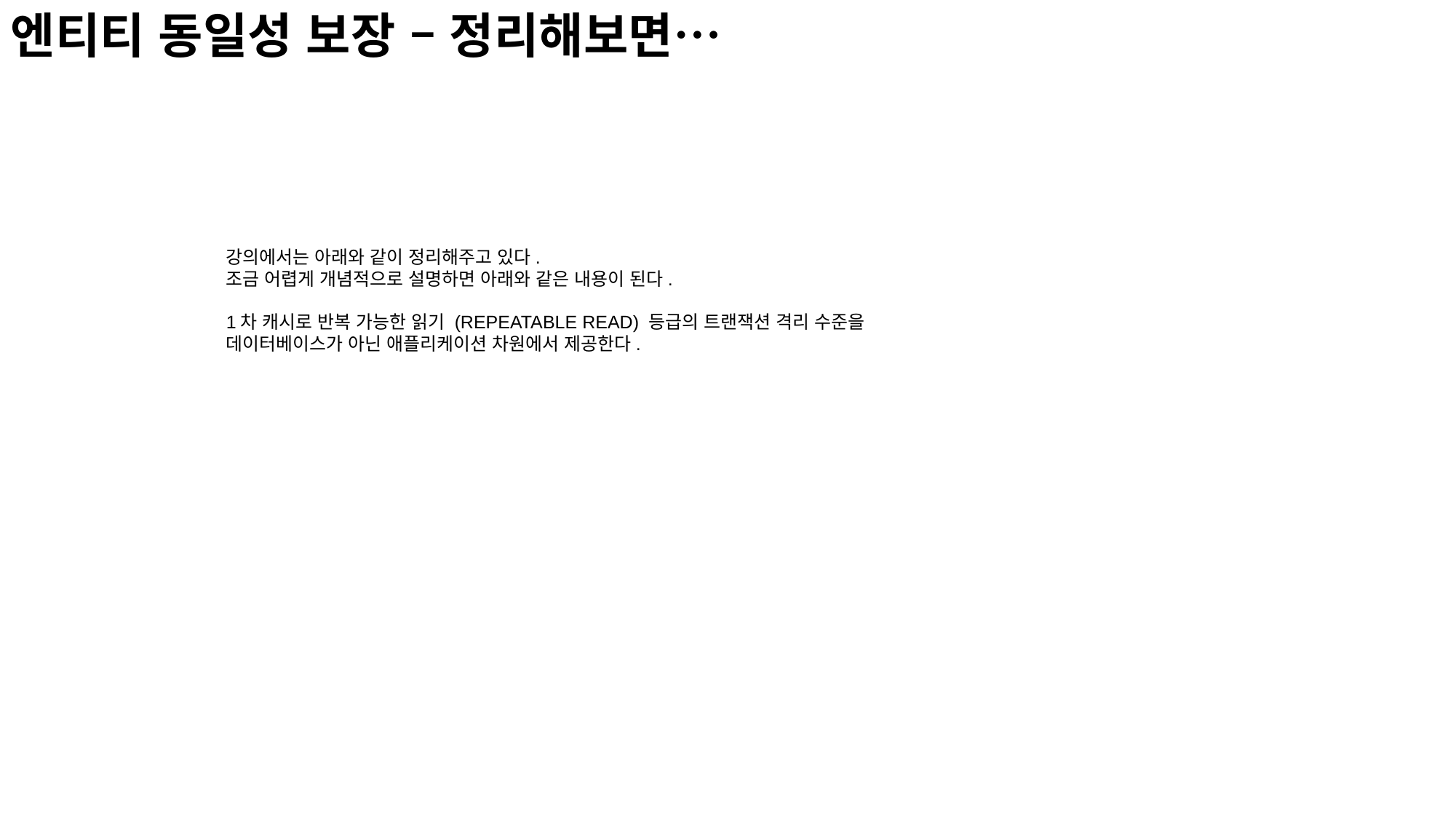

엔티티 동일성 보장 – 정리해보면…
강의에서는 아래와 같이 정리해주고 있다.
조금 어렵게 개념적으로 설명하면 아래와 같은 내용이 된다.

1차 캐시로 반복 가능한 읽기 (REPEATABLE READ) 등급의 트랜잭션 격리 수준을
데이터베이스가 아닌 애플리케이션 차원에서 제공한다.